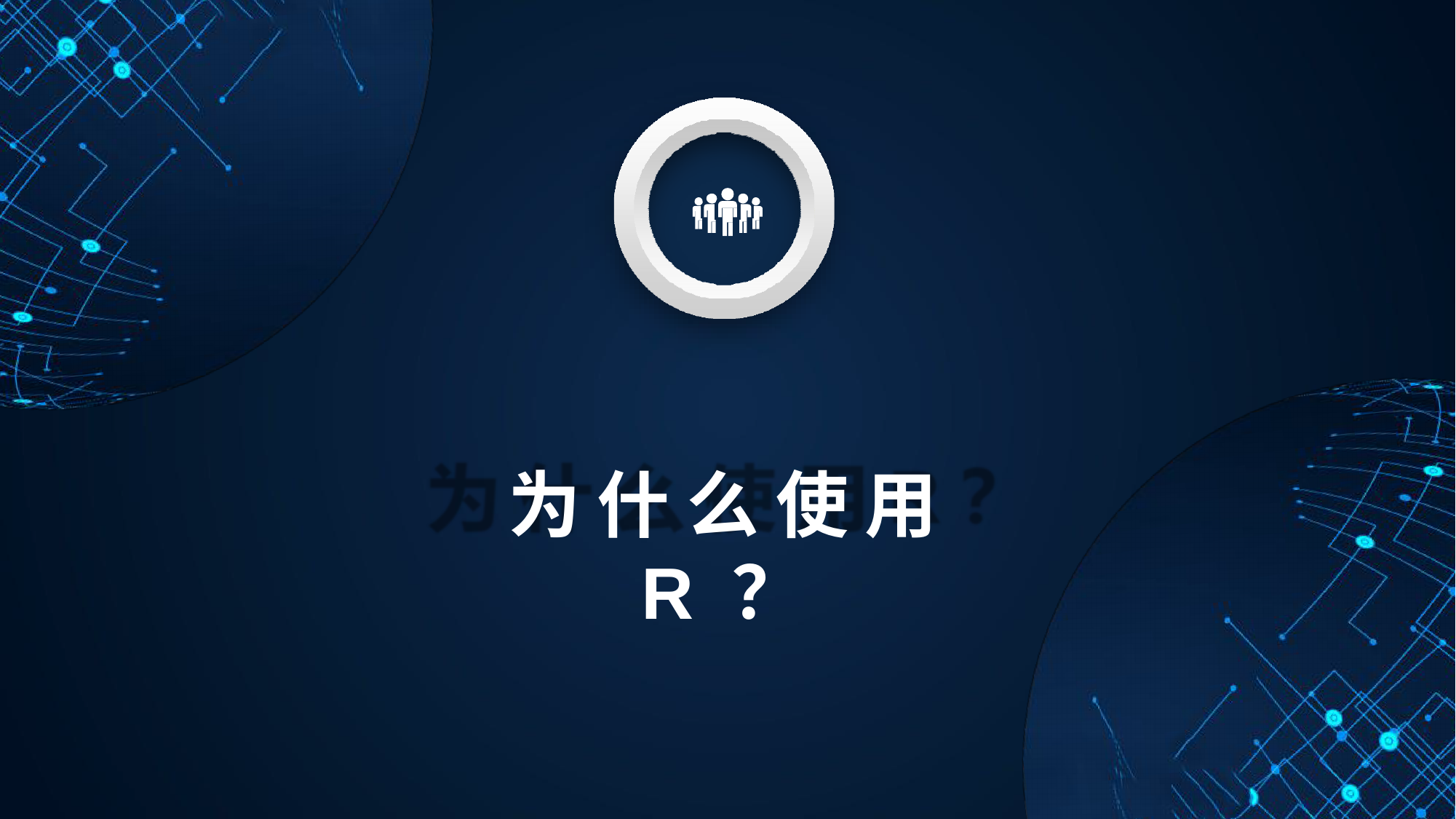

为 什 么 使 用 R ？